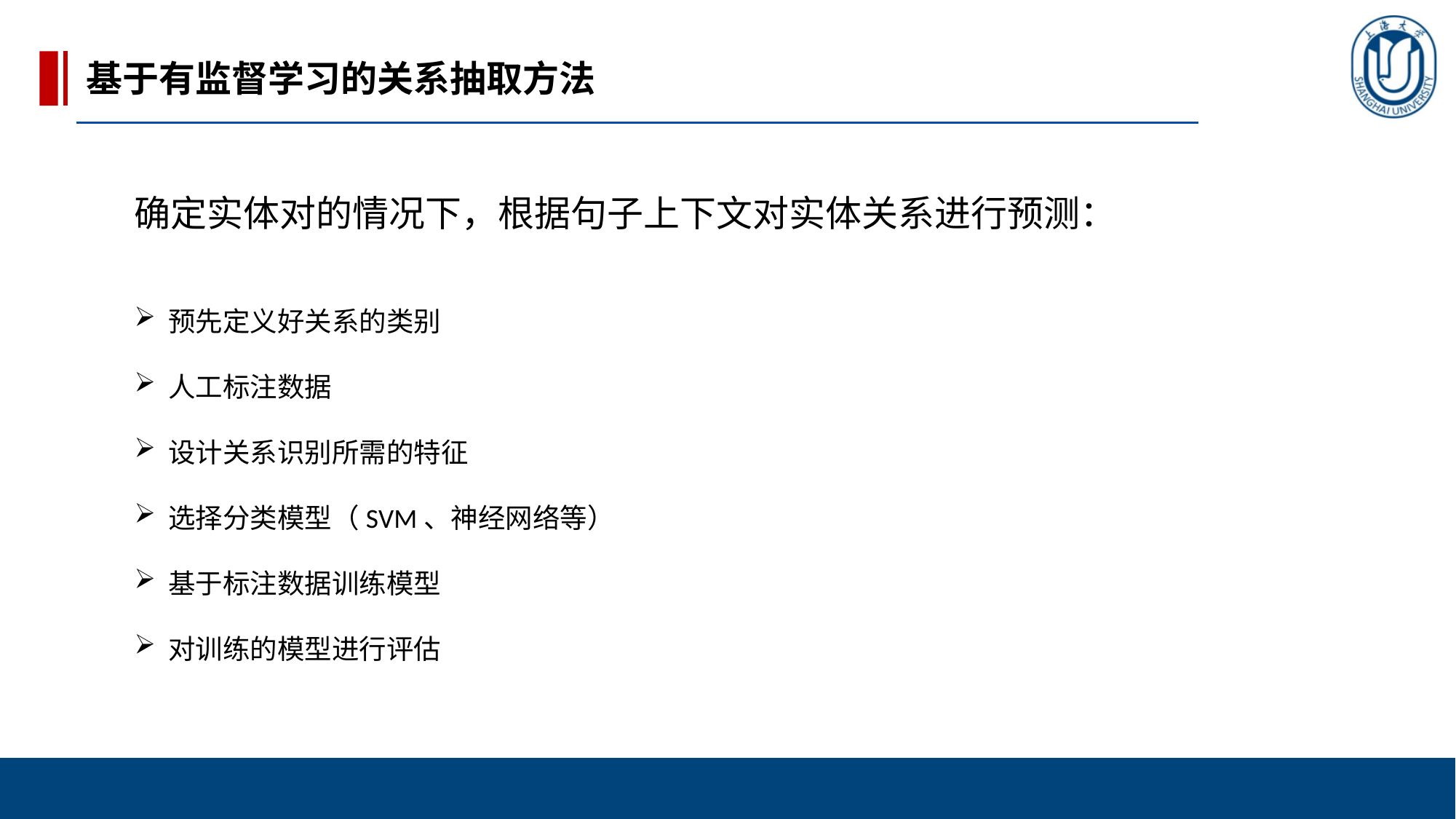

基于有监督学习的关系抽取方法
确定实体对的情况下，根据句子上下文对实体关系进行预测：
预先定义好关系的类别
人工标注数据
设计关系识别所需的特征
选择分类模型（SVM、神经网络等）
基于标注数据训练模型
对训练的模型进行评估
轻量级特征：
实体前后的词
实体的类型
实体之间的距离
中等量级特征：
         语块序列
重量级特征：
实体间的依存关系路径
实体间树结构的距离
特定的结构信息

47